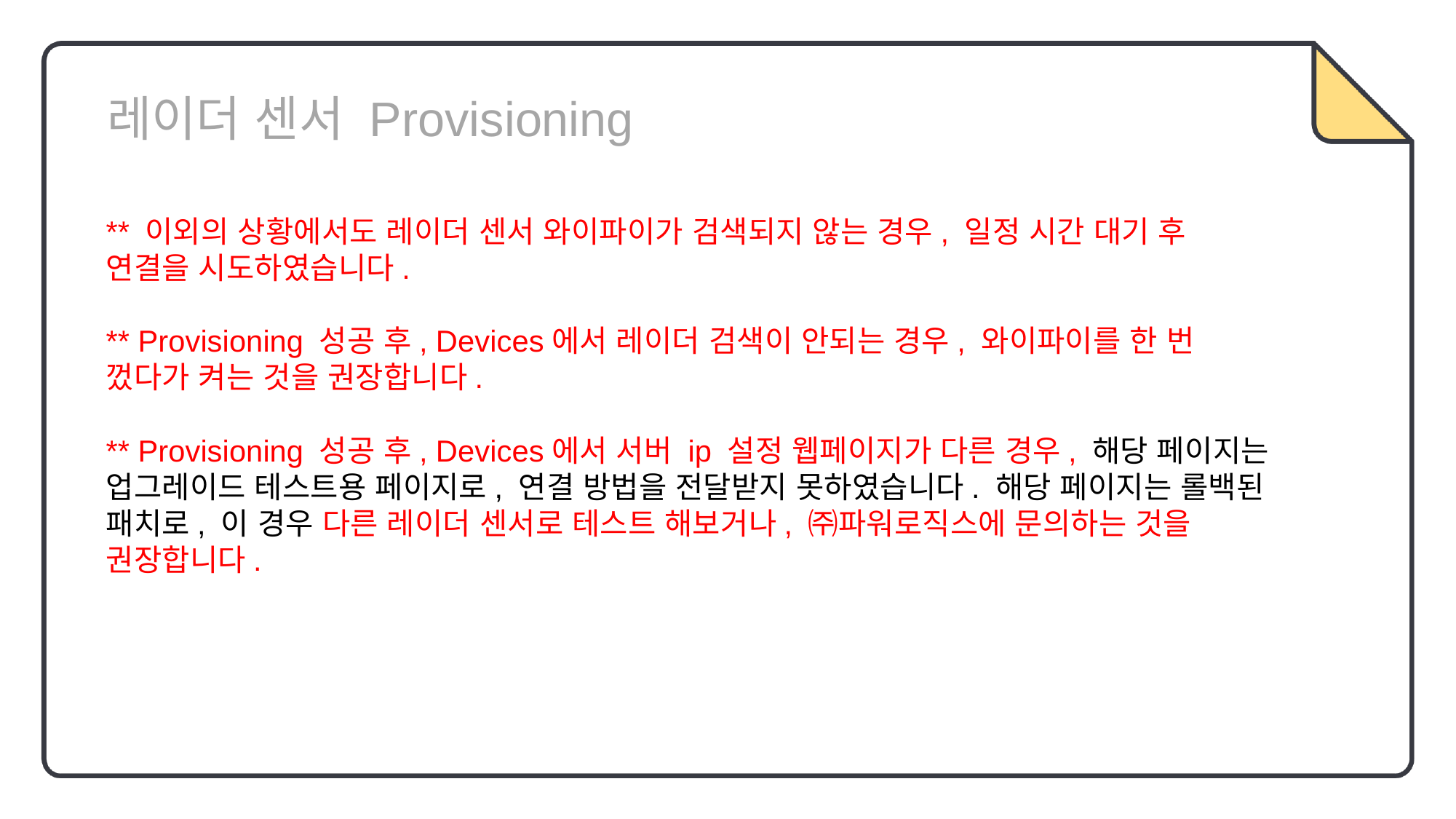

레이더 센서 Provisioning
** 이외의 상황에서도 레이더 센서 와이파이가 검색되지 않는 경우, 일정 시간 대기 후 연결을 시도하였습니다.

** Provisioning 성공 후, Devices에서 레이더 검색이 안되는 경우, 와이파이를 한 번 껐다가 켜는 것을 권장합니다.

** Provisioning 성공 후, Devices에서 서버 ip 설정 웹페이지가 다른 경우, 해당 페이지는 업그레이드 테스트용 페이지로, 연결 방법을 전달받지 못하였습니다. 해당 페이지는 롤백된 패치로, 이 경우 다른 레이더 센서로 테스트 해보거나, ㈜파워로직스에 문의하는 것을 권장합니다.